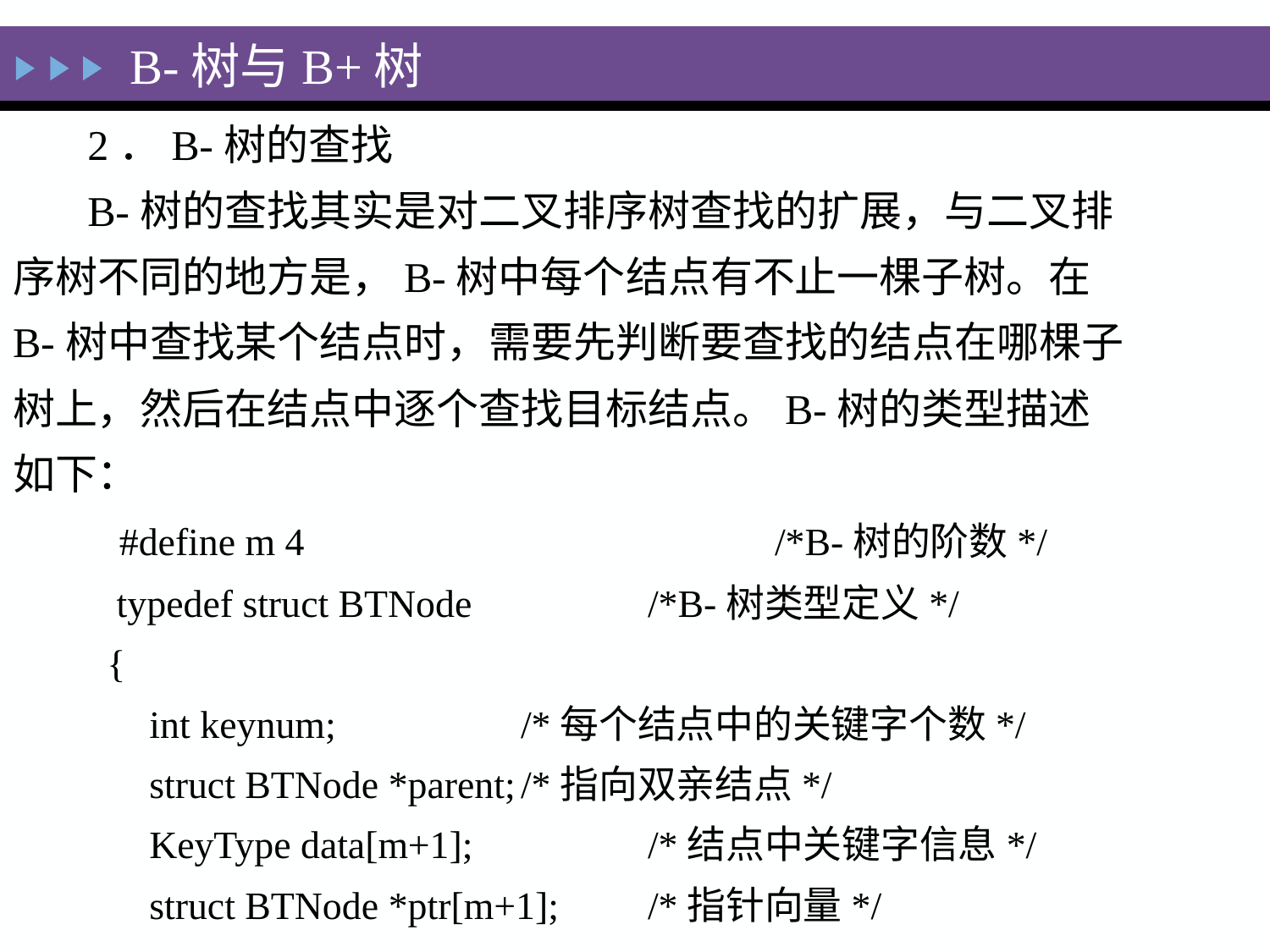

# B-树与B+树
2．B-树的查找
B-树的查找其实是对二叉排序树查找的扩展，与二叉排序树不同的地方是，B-树中每个结点有不止一棵子树。在B-树中查找某个结点时，需要先判断要查找的结点在哪棵子树上，然后在结点中逐个查找目标结点。B-树的类型描述如下：
   #define m 4				/*B-树的阶数*/
   typedef struct BTNode		/*B-树类型定义*/
  {
	 int keynum;		/*每个结点中的关键字个数*/
	 struct BTNode *parent;	/*指向双亲结点*/
	 KeyType data[m+1];		/*结点中关键字信息*/
	 struct BTNode *ptr[m+1];	/*指针向量*/
  }BTNode,*BTree;